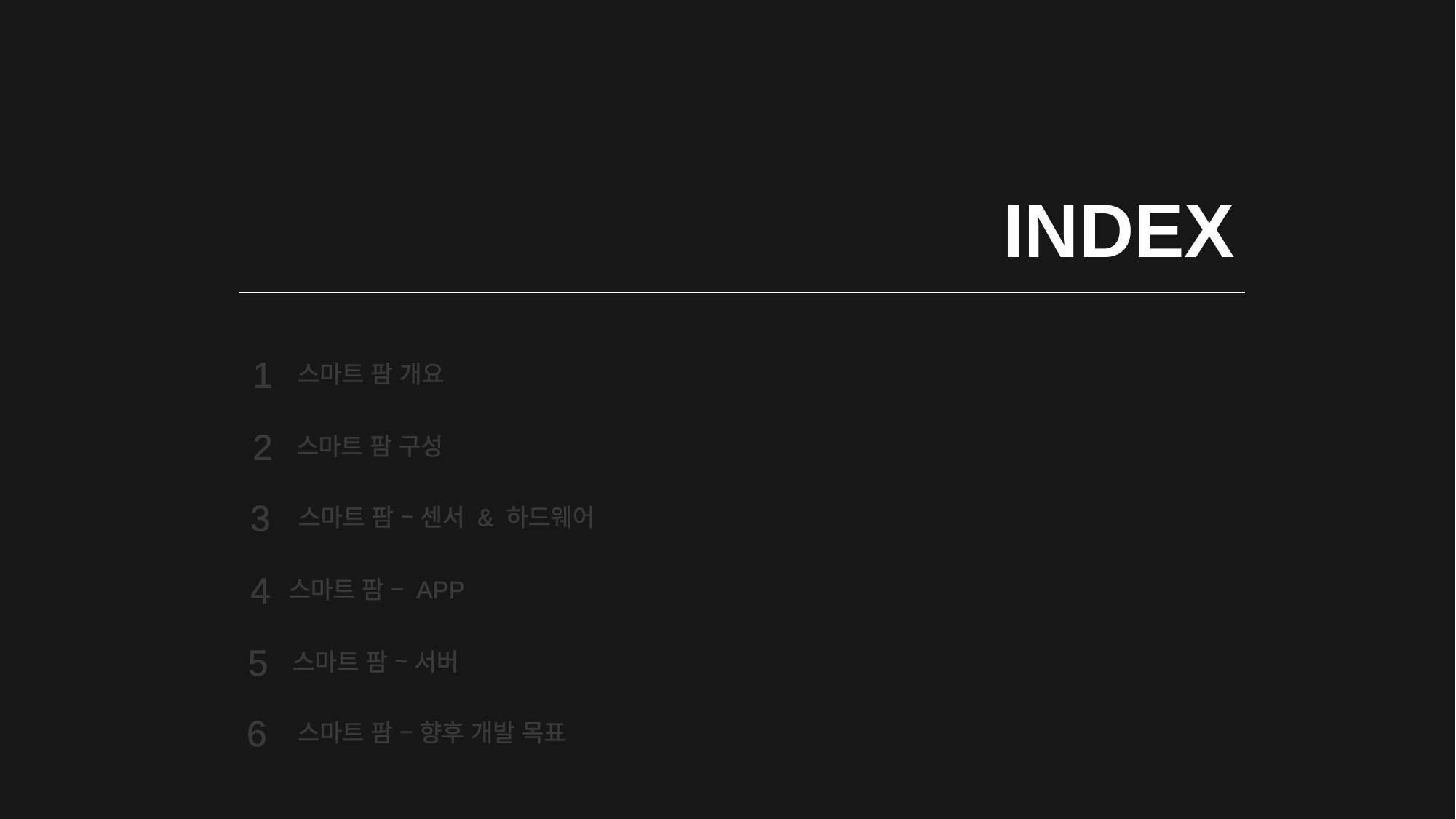

INDEX
1
스마트 팜 개요
2
스마트 팜 구성
3
스마트 팜 – 센서 & 하드웨어
4
스마트 팜 – APP
5
스마트 팜 – 서버
6
스마트 팜 – 향후 개발 목표